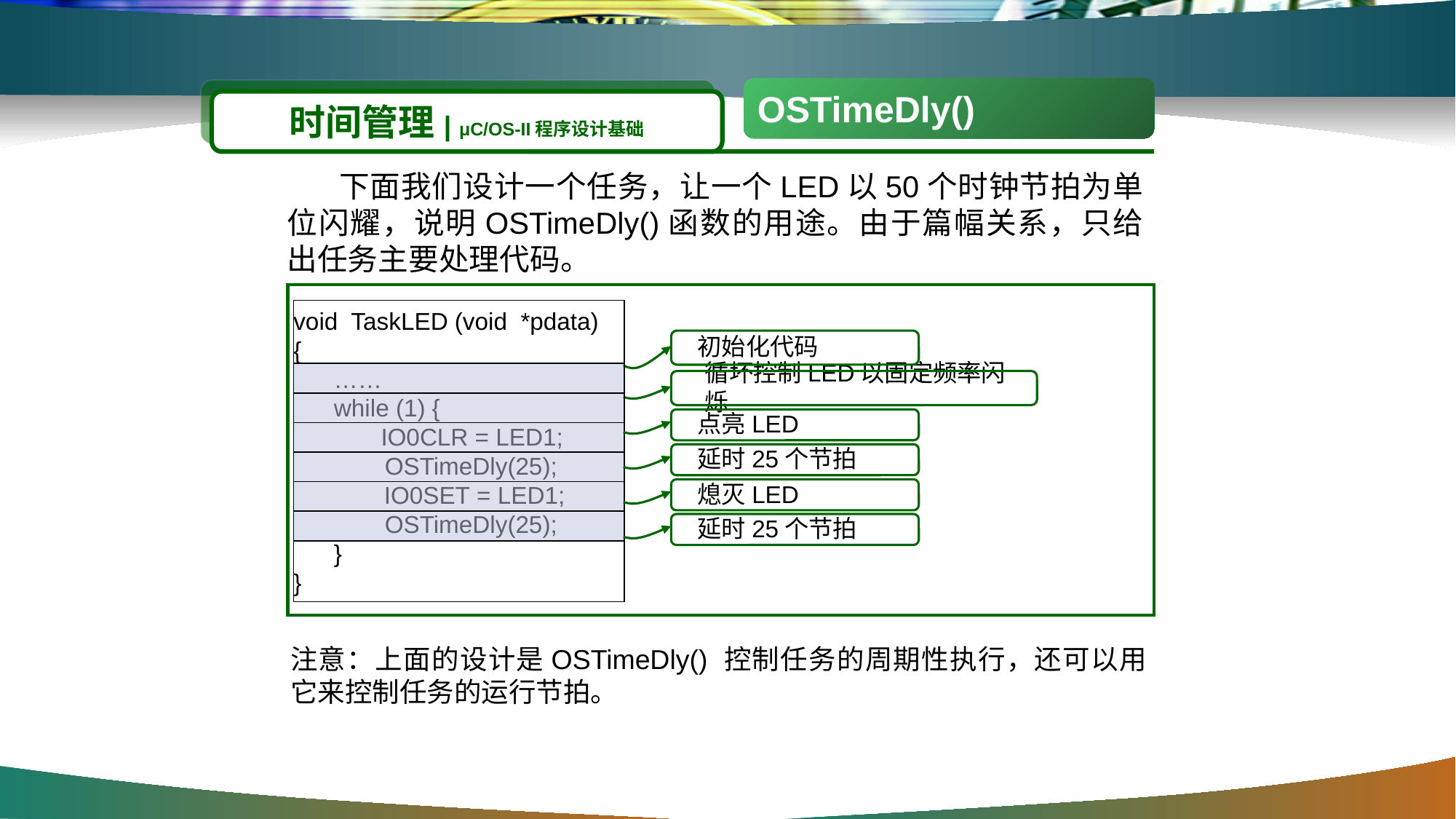

OSTimeDly()
时间管理| μC/OS-II程序设计基础

      下面我们设计一个任务，让一个LED以50个时钟节拍为单位闪耀，说明OSTimeDly()函数的用途。由于篇幅关系，只给出任务主要处理代码。

void  TaskLED (void  *pdata)
{
      ……
      while (1) {
             IO0CLR = LED1;
             OSTimeDly(25);
             IO0SET = LED1;
             OSTimeDly(25);
      }
}
初始化代码

循坏控制LED以固定频率闪烁

点亮LED

延时25个节拍

熄灭LED

延时25个节拍

注意：上面的设计是OSTimeDly() 控制任务的周期性执行，还可以用它来控制任务的运行节拍。